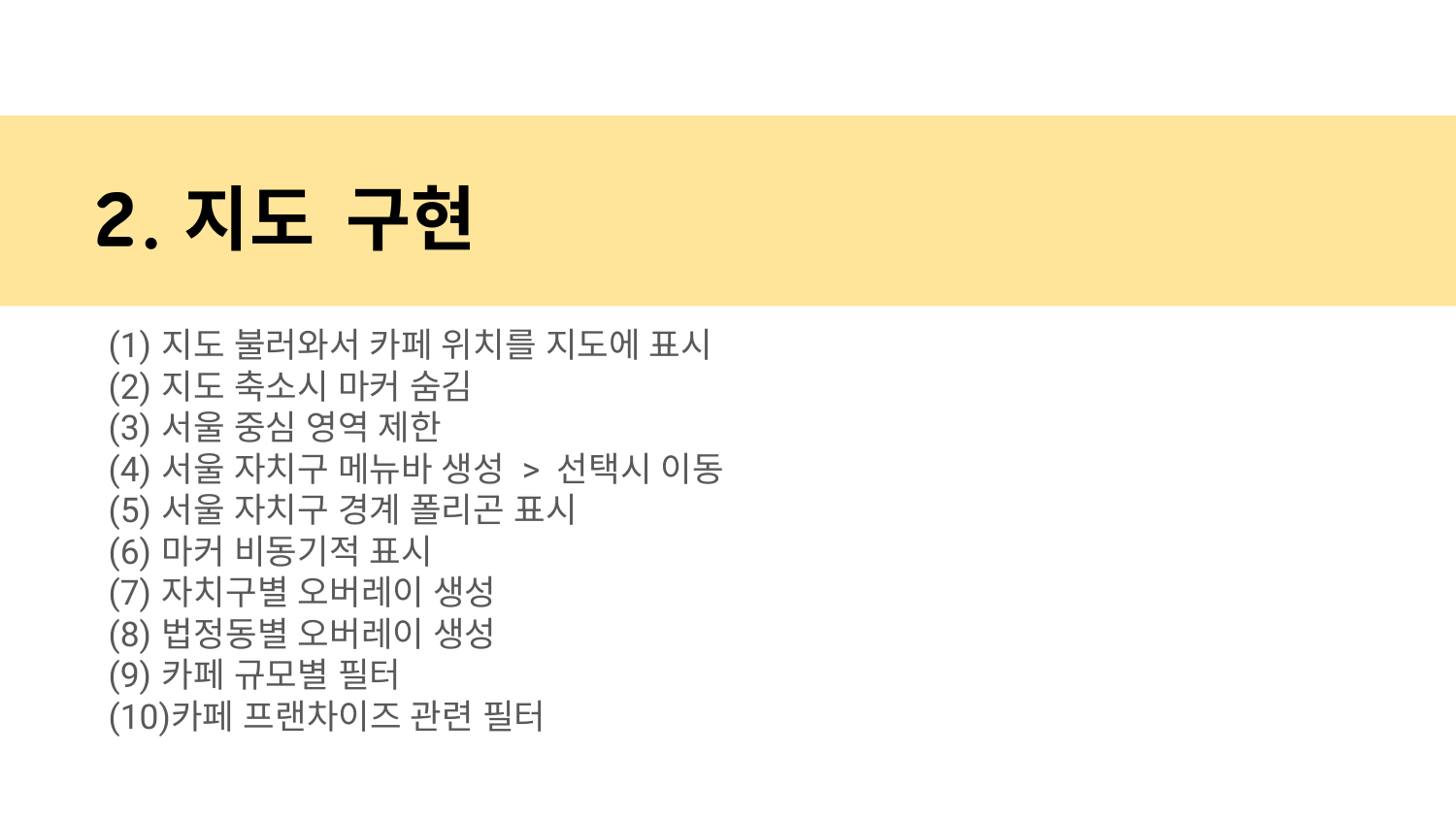

2.지도 구현

지도 불러와서 카페 위치를 지도에 표시
지도 축소시 마커 숨김
서울 중심 영역 제한
서울 자치구 메뉴바 생성 > 선택시 이동
서울 자치구 경계 폴리곤 표시
마커 비동기적 표시
자치구별 오버레이 생성
법정동별 오버레이 생성
카페 규모별 필터
카페 프랜차이즈 관련 필터